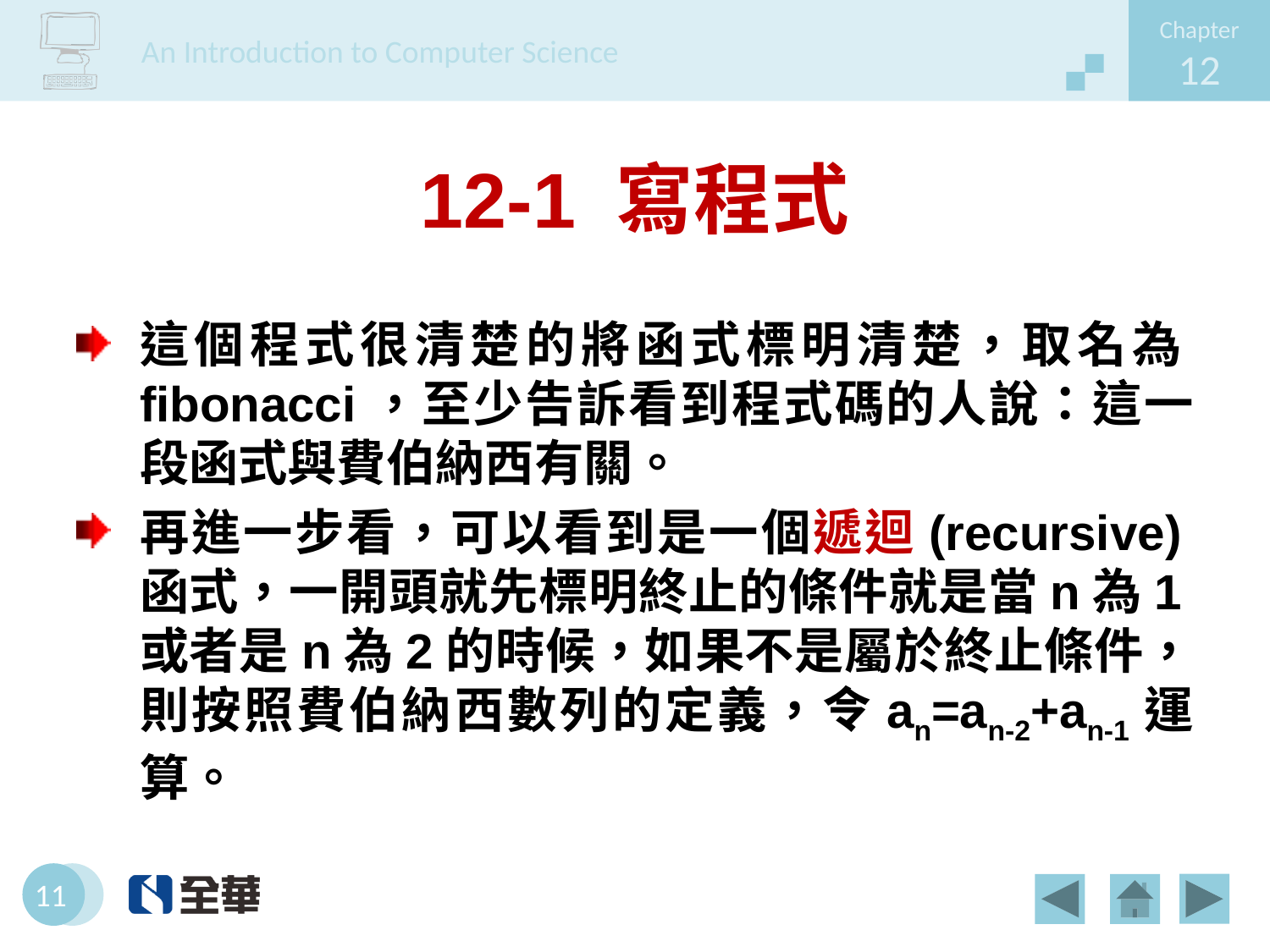

# 12-1 寫程式
這個程式很清楚的將函式標明清楚，取名為fibonacci，至少告訴看到程式碼的人說：這一段函式與費伯納西有關。
再進一步看，可以看到是一個遞迴(recursive)函式，一開頭就先標明終止的條件就是當n為1或者是n為2的時候，如果不是屬於終止條件，則按照費伯納西數列的定義，令an=an-2+an-1運算。